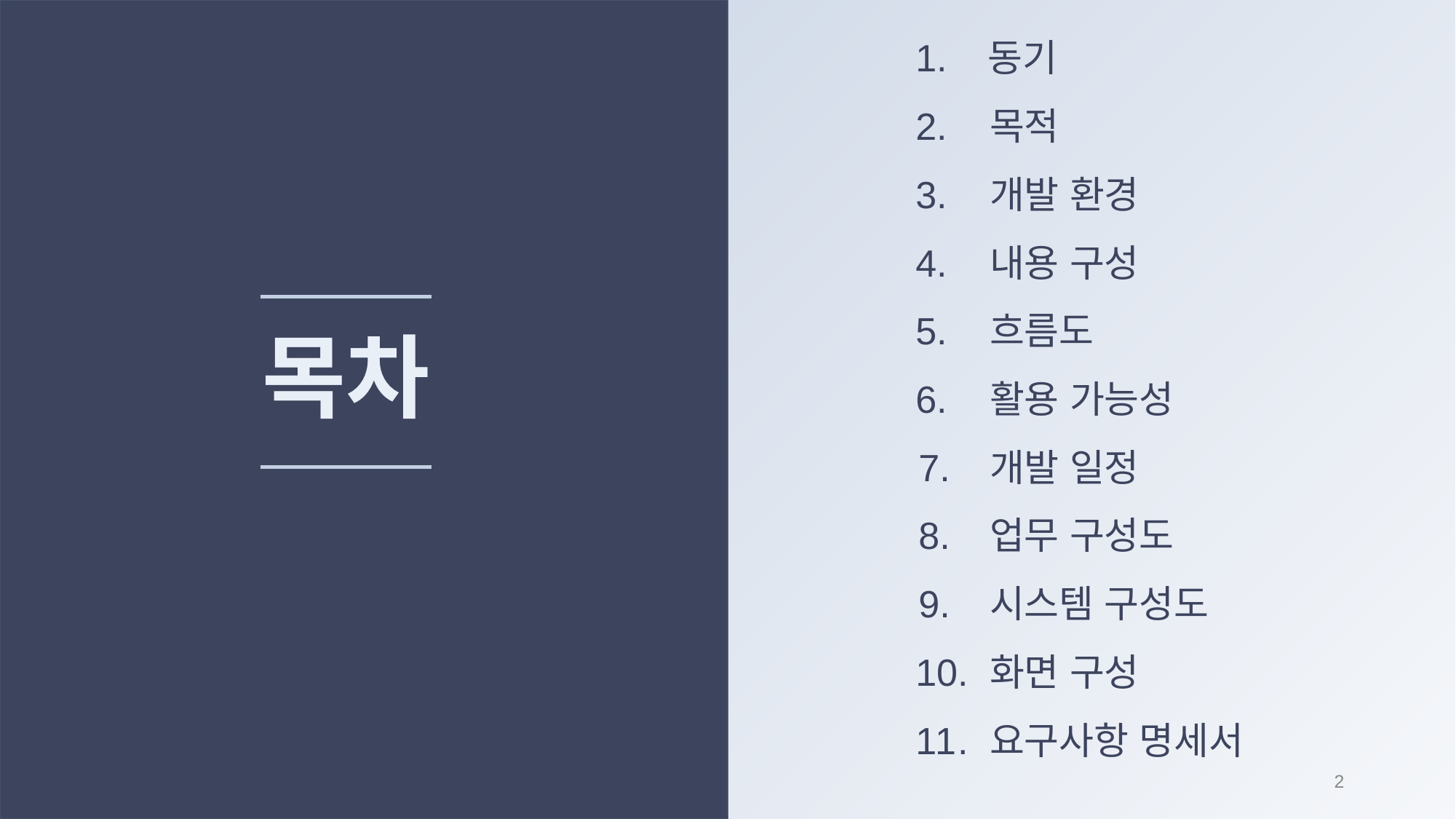

동기
 목적
 개발 환경
 내용 구성
 흐름도
 활용 가능성
 개발 일정
 업무 구성도
 시스템 구성도
 화면 구성
 요구사항 명세서

# 목차
2